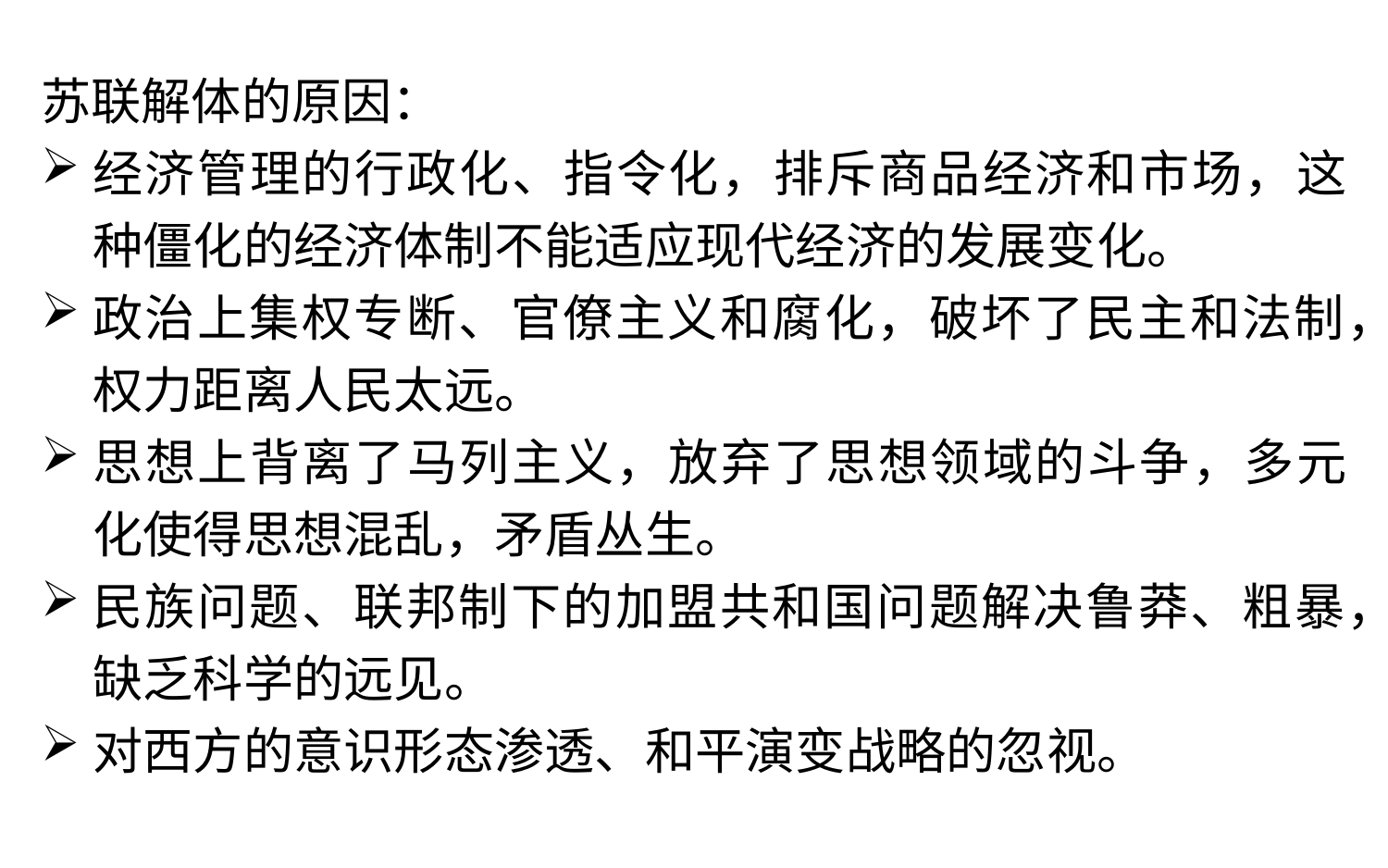

苏联解体的原因：
经济管理的行政化、指令化，排斥商品经济和市场，这种僵化的经济体制不能适应现代经济的发展变化。
政治上集权专断、官僚主义和腐化，破坏了民主和法制，权力距离人民太远。
思想上背离了马列主义，放弃了思想领域的斗争，多元化使得思想混乱，矛盾丛生。
民族问题、联邦制下的加盟共和国问题解决鲁莽、粗暴，缺乏科学的远见。
对西方的意识形态渗透、和平演变战略的忽视。